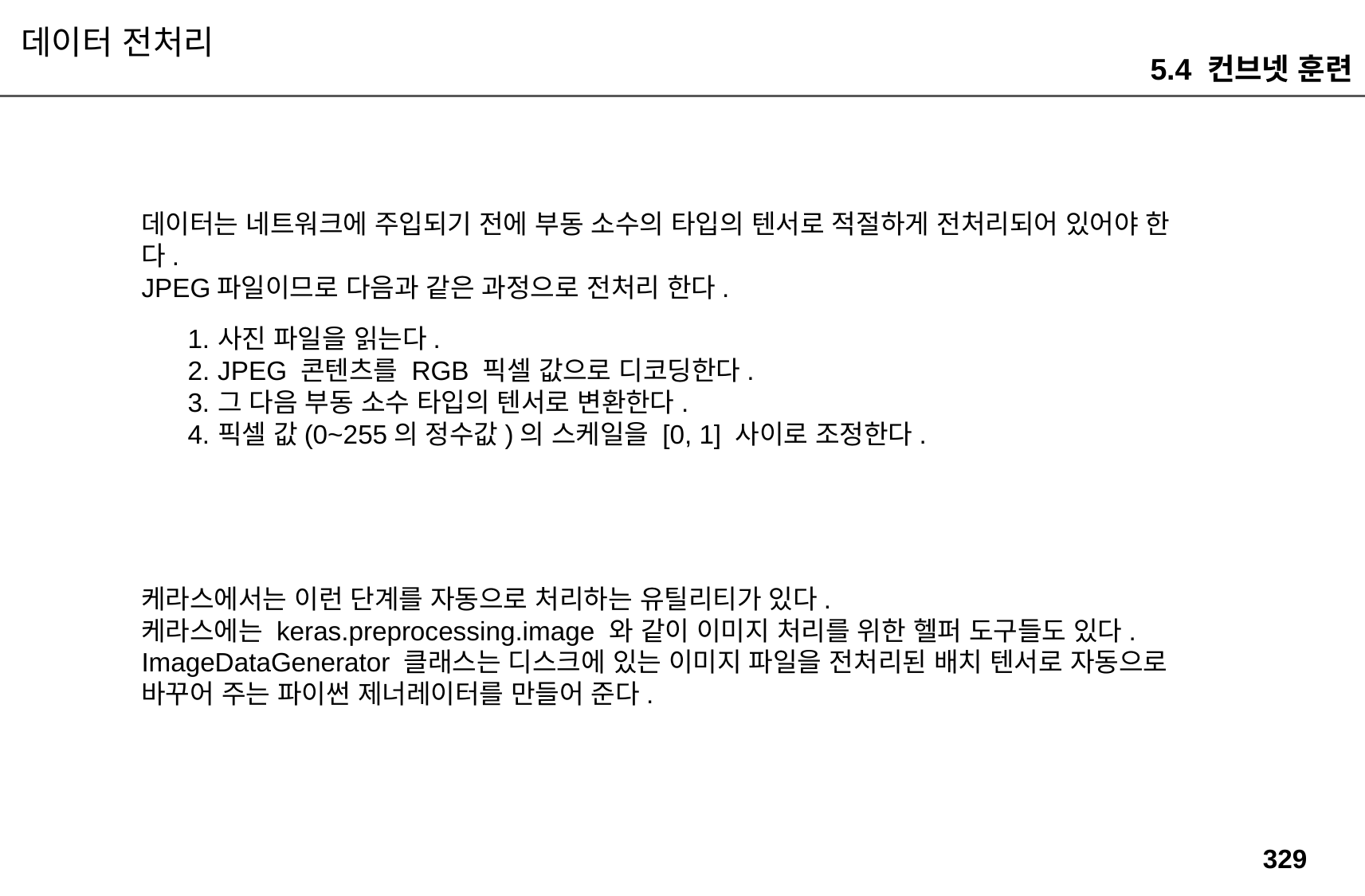

데이터 전처리
5.4 컨브넷 훈련
데이터는 네트워크에 주입되기 전에 부동 소수의 타입의 텐서로 적절하게 전처리되어 있어야 한다.
JPEG파일이므로 다음과 같은 과정으로 전처리 한다.
사진 파일을 읽는다.
JPEG 콘텐츠를 RGB 픽셀 값으로 디코딩한다.
그 다음 부동 소수 타입의 텐서로 변환한다.
픽셀 값(0~255의 정수값)의 스케일을 [0, 1] 사이로 조정한다.
케라스에서는 이런 단계를 자동으로 처리하는 유틸리티가 있다.
케라스에는 keras.preprocessing.image 와 같이 이미지 처리를 위한 헬퍼 도구들도 있다.
ImageDataGenerator 클래스는 디스크에 있는 이미지 파일을 전처리된 배치 텐서로 자동으로 바꾸어 주는 파이썬 제너레이터를 만들어 준다.